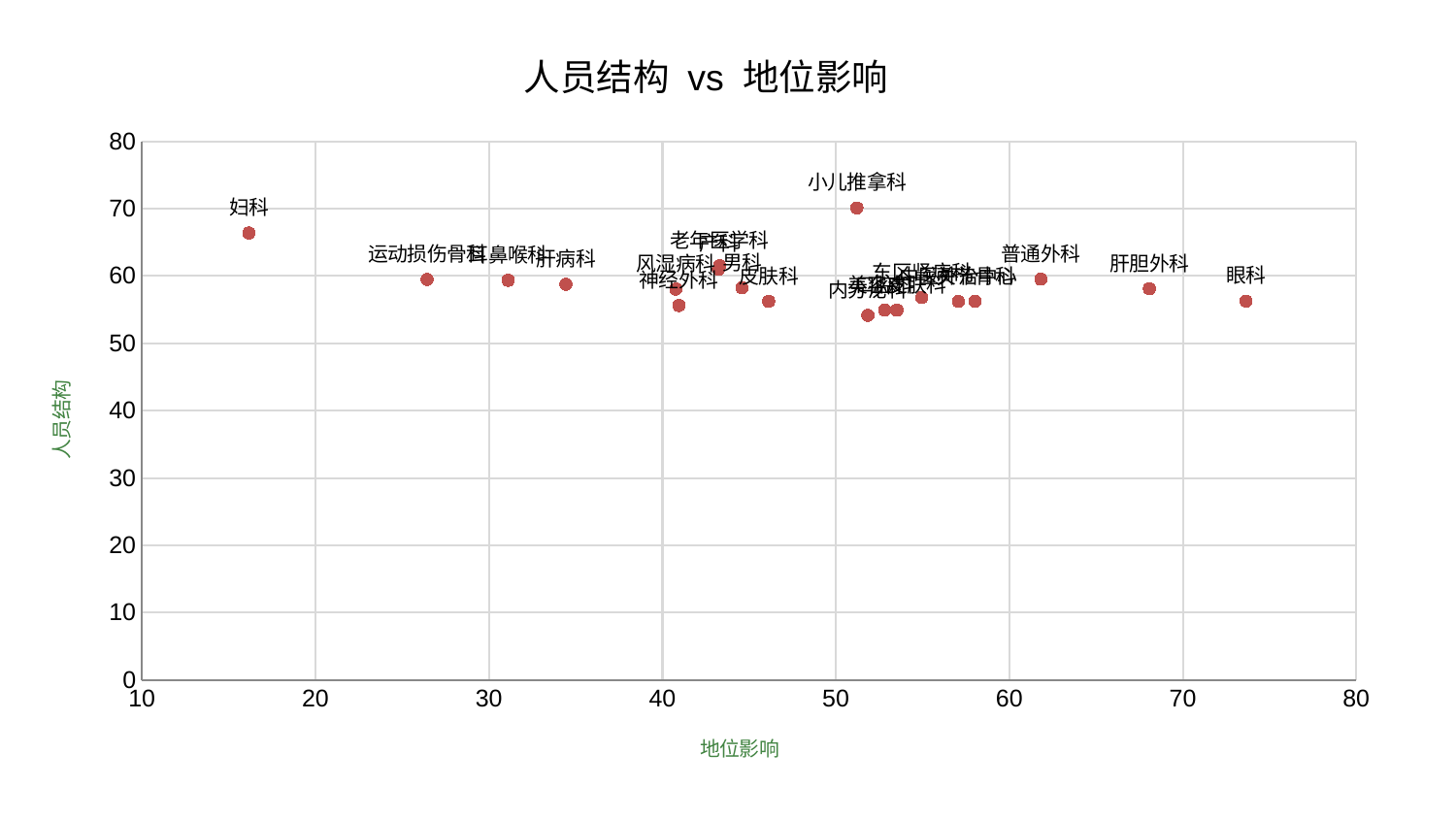

### Chart: 人员结构 vs 地位影响

| Category | 人员结构 |
|---|---|
182